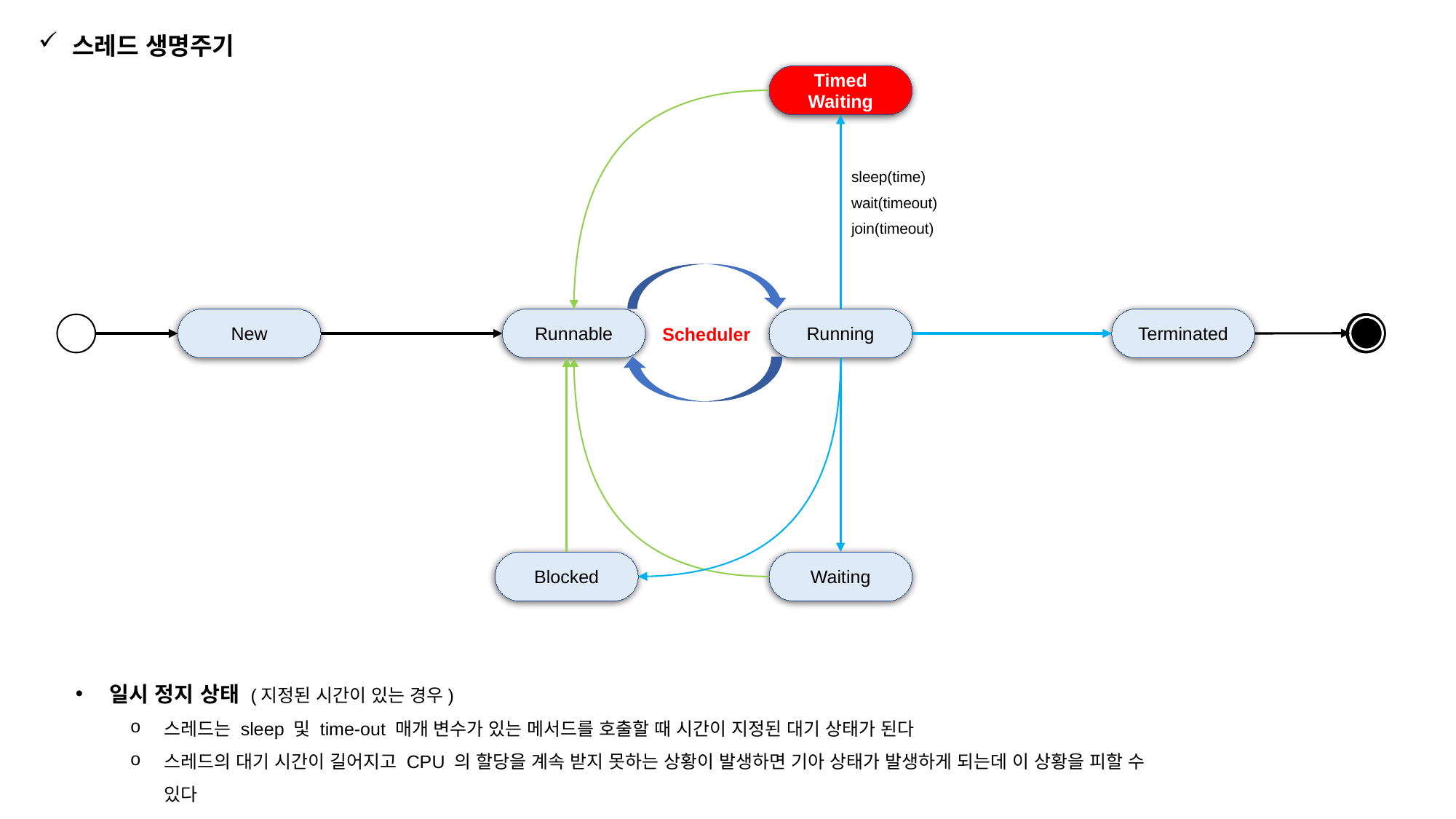

스레드 생명주기
Timed
Waiting
sleep(time)
wait(timeout)
join(timeout)

New
Runnable
Terminated
Running

Scheduler

Blocked
Waiting
일시 정지 상태 (지정된 시간이 있는 경우)
스레드는 sleep 및 time-out 매개 변수가 있는 메서드를 호출할 때 시간이 지정된 대기 상태가 된다
스레드의 대기 시간이 길어지고 CPU 의 할당을 계속 받지 못하는 상황이 발생하면 기아 상태가 발생하게 되는데 이 상황을 피할 수 있다